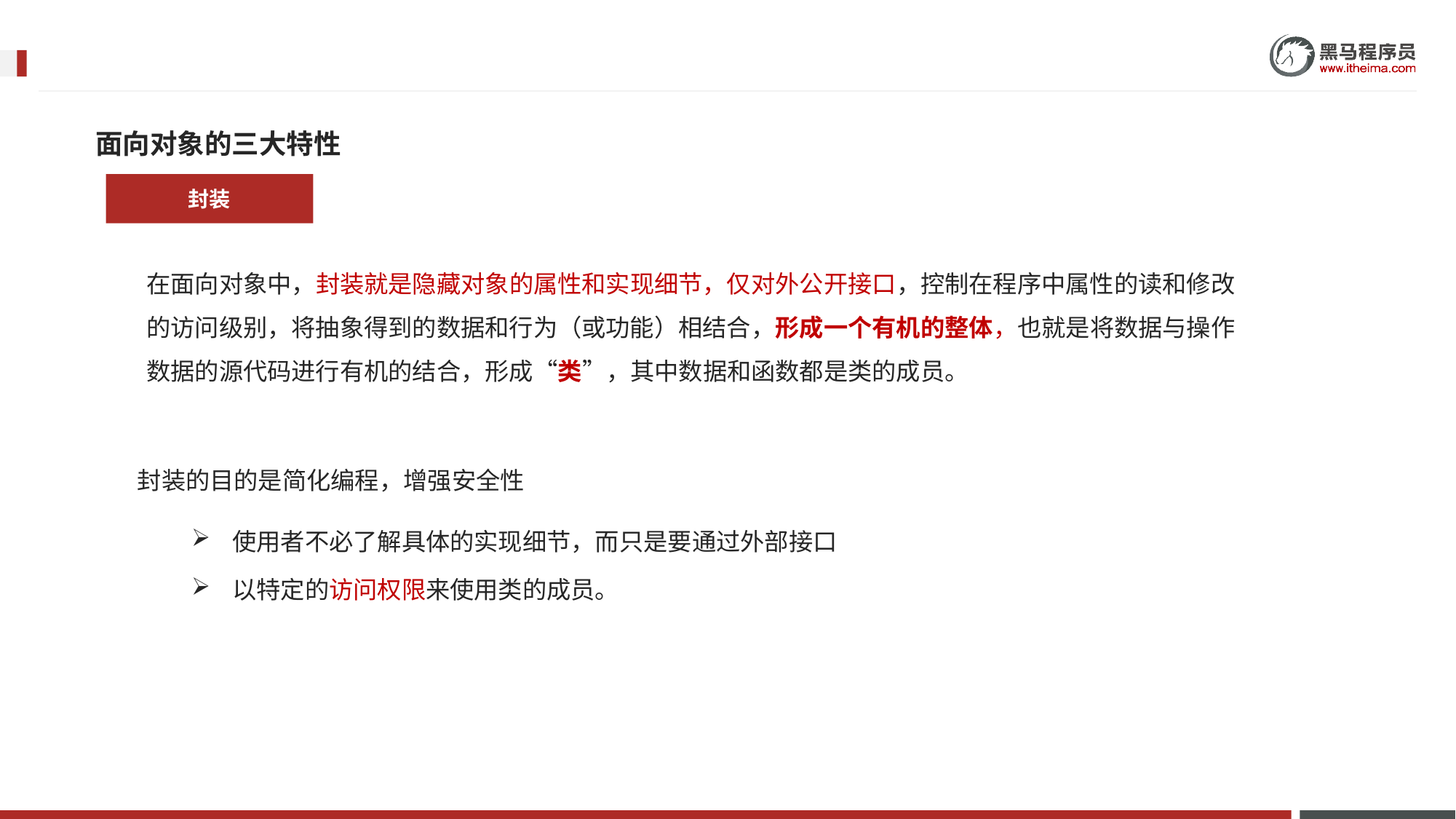

面向对象的三大特性
封装
在面向对象中，封装就是隐藏对象的属性和实现细节，仅对外公开接口，控制在程序中属性的读和修改的访问级别，将抽象得到的数据和行为（或功能）相结合，形成一个有机的整体，也就是将数据与操作数据的源代码进行有机的结合，形成“类”，其中数据和函数都是类的成员。
封装的目的是简化编程，增强安全性

使用者不必了解具体的实现细节，而只是要通过外部接口
以特定的访问权限来使用类的成员。